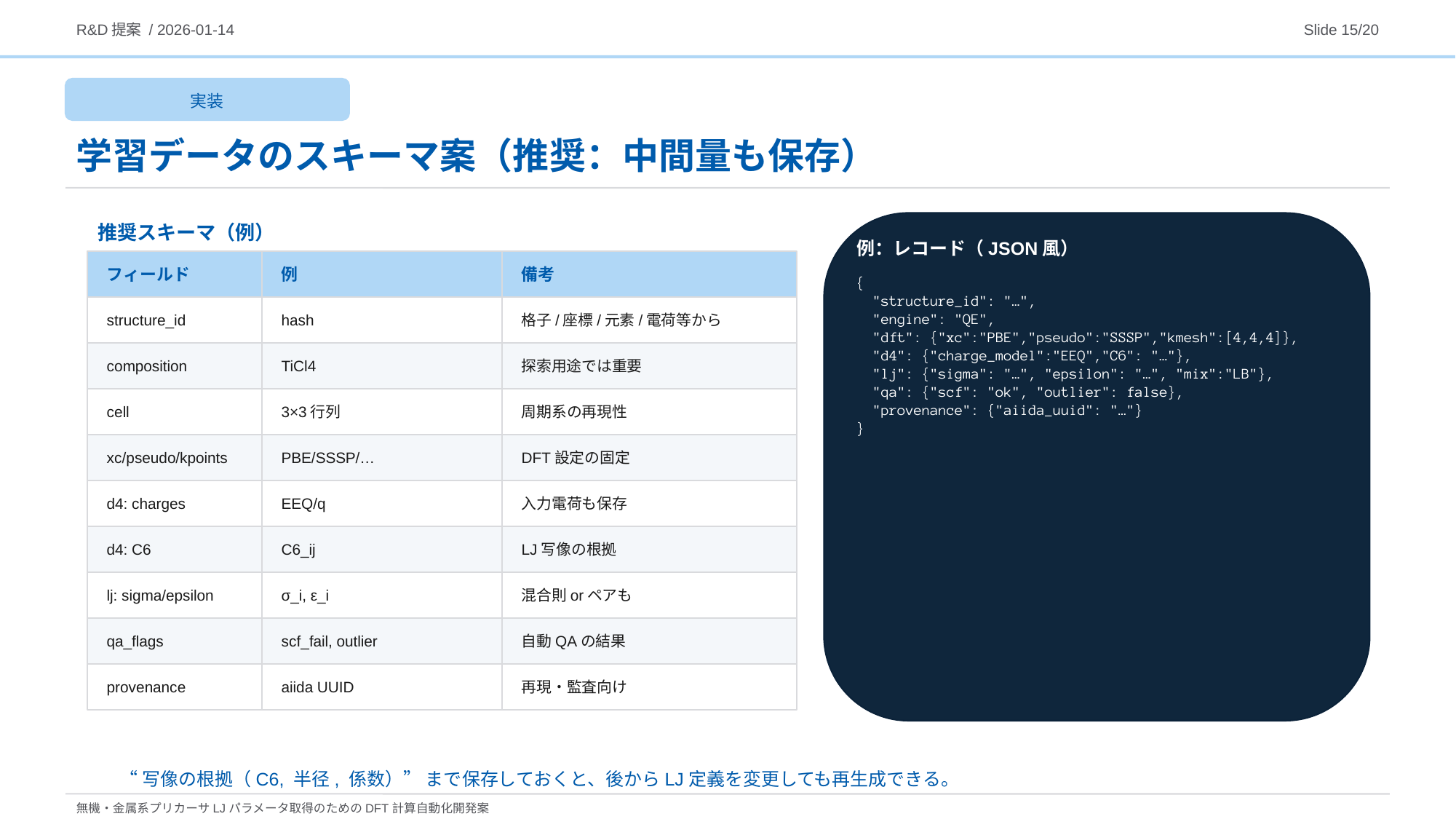

R&D提案 / 2026-01-14
Slide 15/20

実装
学習データのスキーマ案（推奨：中間量も保存）

推奨スキーマ（例）

例：レコード（JSON風）

フィールド
例
備考
{
  "structure_id": "…",
  "engine": "QE",
  "dft": {"xc":"PBE","pseudo":"SSSP","kmesh":[4,4,4]},
  "d4": {"charge_model":"EEQ","C6": "…"},
  "lj": {"sigma": "…", "epsilon": "…", "mix":"LB"},
  "qa": {"scf": "ok", "outlier": false},
  "provenance": {"aiida_uuid": "…"}
}

structure_id
hash
格子/座標/元素/電荷等から

composition
TiCl4
探索用途では重要

cell
3×3行列
周期系の再現性

xc/pseudo/kpoints
PBE/SSSP/…
DFT設定の固定

d4: charges
EEQ/q
入力電荷も保存

d4: C6
C6_ij
LJ写像の根拠

lj: sigma/epsilon
σ_i, ε_i
混合則orペアも

qa_flags
scf_fail, outlier
自動QAの結果

provenance
aiida UUID
再現・監査向け
“写像の根拠（C6, 半径, 係数）” まで保存しておくと、後からLJ定義を変更しても再生成できる。

無機・金属系プリカーサLJパラメータ取得のためのDFT計算自動化開発案